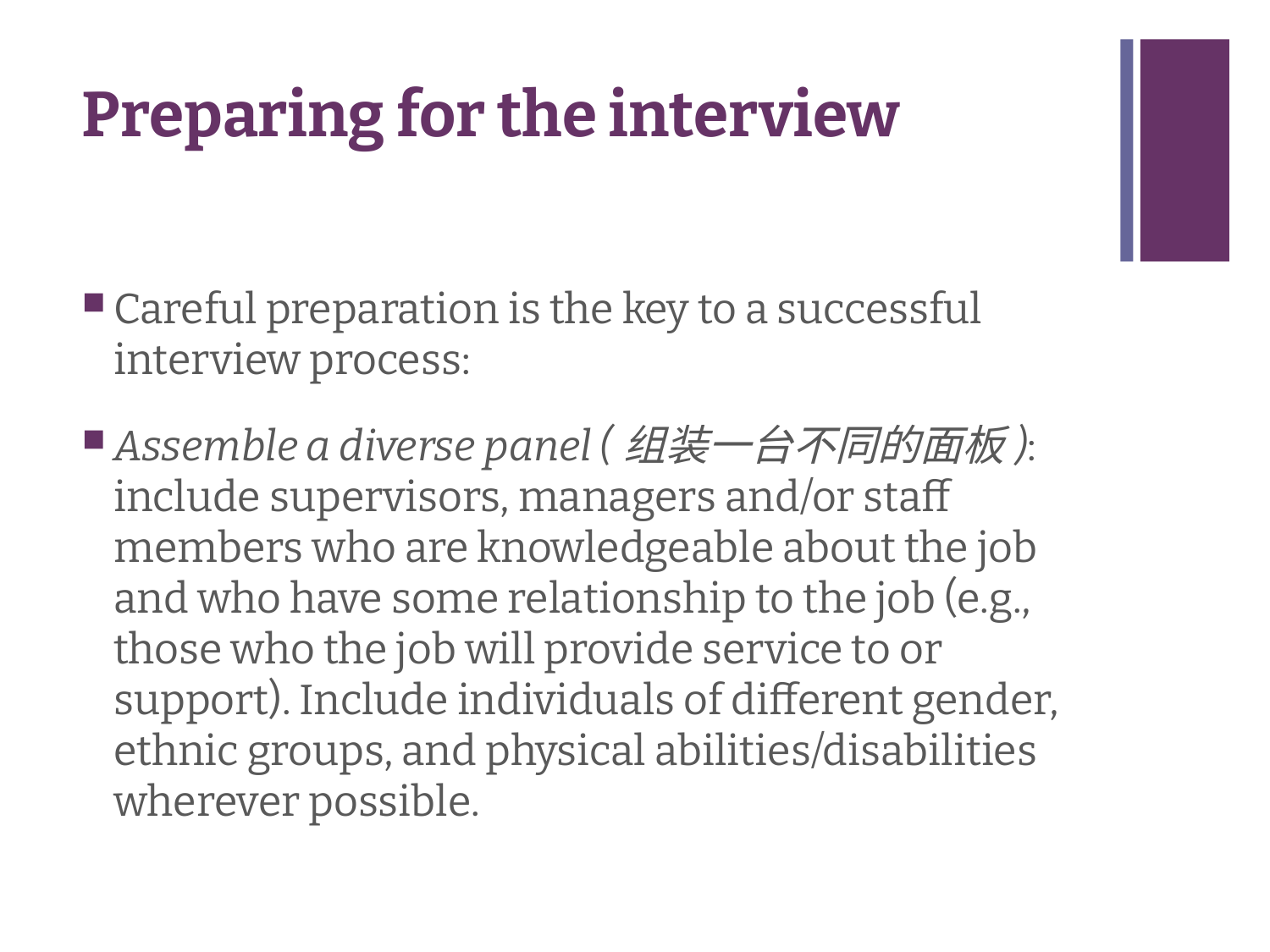

# Preparing for the interview
Careful preparation is the key to a successful interview process:
Assemble a diverse panel (组装一台不同的面板): include supervisors, managers and/or staff members who are knowledgeable about the job and who have some relationship to the job (e.g., those who the job will provide service to or support). Include individuals of different gender, ethnic groups, and physical abilities/disabilities wherever possible.